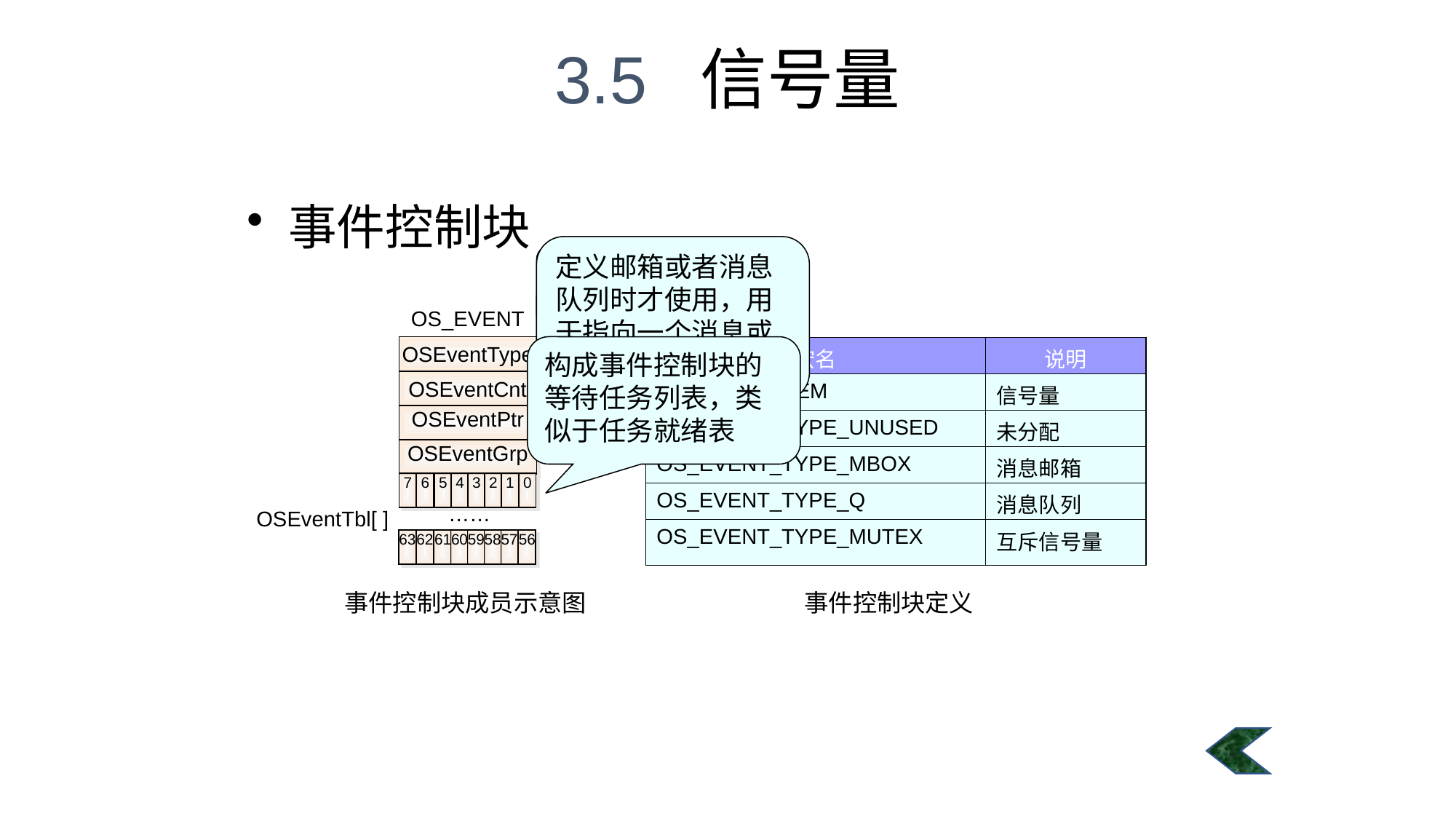

3.5  信号量
#
事件控制块

定义邮箱或者消息队列时才使用，用于指向一个消息或消息队列控制块
定义事件的具体类型
信号量的计数器
OS_EVENT
OSEventType
OSEventCnt
OSEventPtr
OSEventGrp
7
6
5
4
3
2
1
0
……
63
62
61
60
59
58
57
56
OSEventTbl[ ]
构成事件控制块的等待任务列表，类似于任务就绪表
| 宏名 | 说明 |
| --- | --- |
| OS\_EVENT\_SEM | 信号量 |
| OS\_EVENT\_TYPE\_UNUSED | 未分配 |
| OS\_EVENT\_TYPE\_MBOX | 消息邮箱 |
| OS\_EVENT\_TYPE\_Q | 消息队列 |
| OS\_EVENT\_TYPE\_MUTEX | 互斥信号量 |
typedef struct {
    INT8U 	OSEventType;
    INT16U 	OSEventCnt;
    void   	*OSEventPtr;
    INT8U 	OSEventGrp;
    INT8U   	OSEventTbl[OS_EVENT_TBL_SIZE];
} OS_EVENT;
事件控制块成员示意图
事件控制块定义